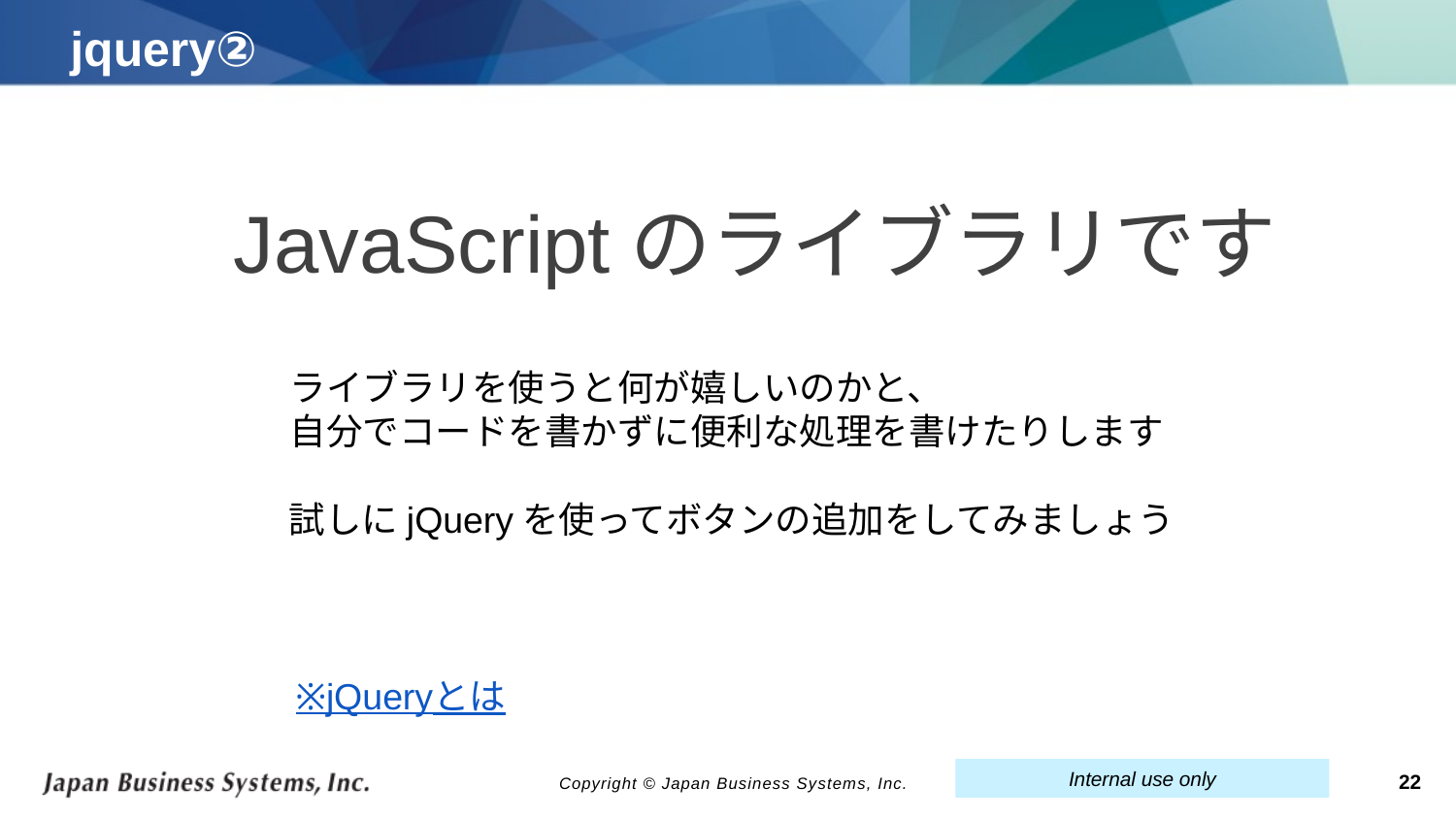

# jquery②
JavaScriptのライブラリです
ライブラリを使うと何が嬉しいのかと、
自分でコードを書かずに便利な処理を書けたりします
試しにjQueryを使ってボタンの追加をしてみましょう
※jQueryとは